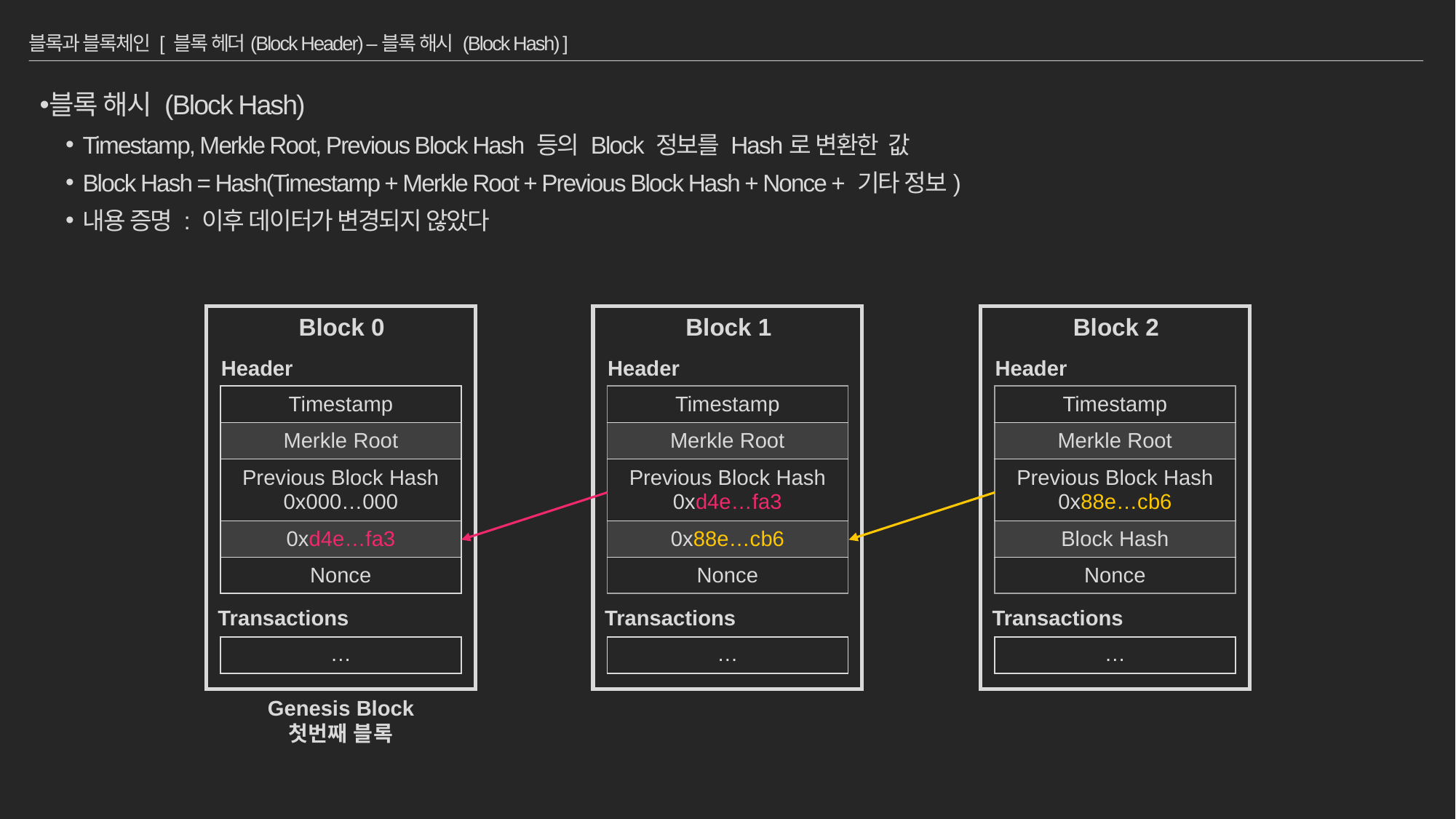

# 블록과 블록체인 [ 블록 헤더(Block Header) –블록 해시 (Block Hash) ]
블록 해시 (Block Hash)
Timestamp, Merkle Root, Previous Block Hash 등의 Block 정보를 Hash로 변환한  값
Block Hash = Hash(Timestamp + Merkle Root + Previous Block Hash + Nonce + 기타 정보)
내용 증명 : 이후 데이터가 변경되지 않았다

Block 0
Block 1
Block 2
Header
Header
Header
| Timestamp |
| --- |
| Merkle Root |
| Previous Block Hash 0x000…000 |
| 0xd4e…fa3 |
| Nonce |
| Timestamp |
| --- |
| Merkle Root |
| Previous Block Hash 0xd4e…fa3 |
| 0x88e…cb6 |
| Nonce |
| Timestamp |
| --- |
| Merkle Root |
| Previous Block Hash 0x88e…cb6 |
| Block Hash |
| Nonce |
Transactions
Transactions
Transactions
| … |
| --- |
| … |
| --- |
| … |
| --- |
Genesis Block
첫번째 블록